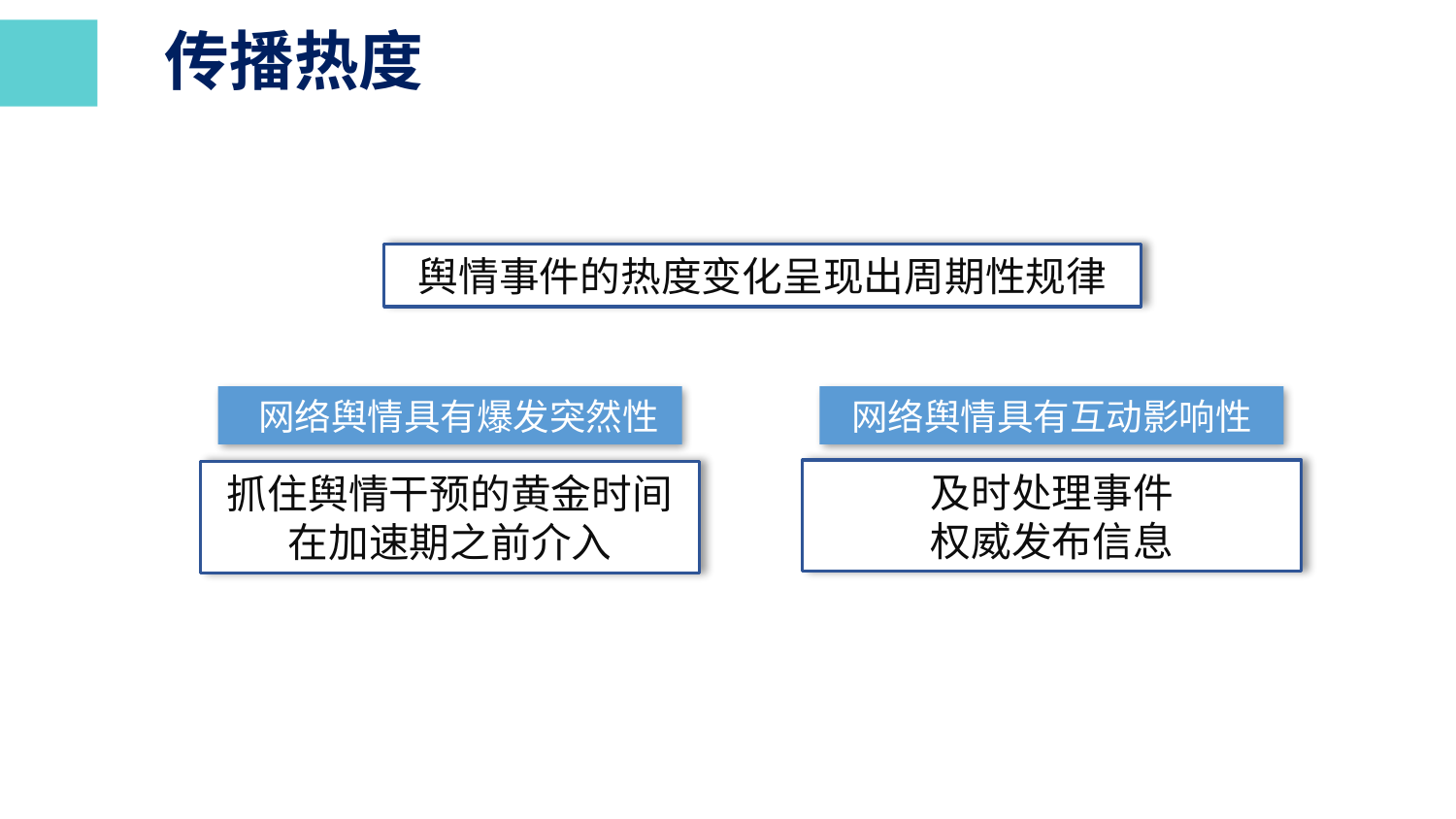

传播热度

舆情事件的热度变化呈现出周期性规律
 网络舆情具有爆发突然性
网络舆情具有互动影响性
及时处理事件
权威发布信息
抓住舆情干预的黄金时间
在加速期之前介入